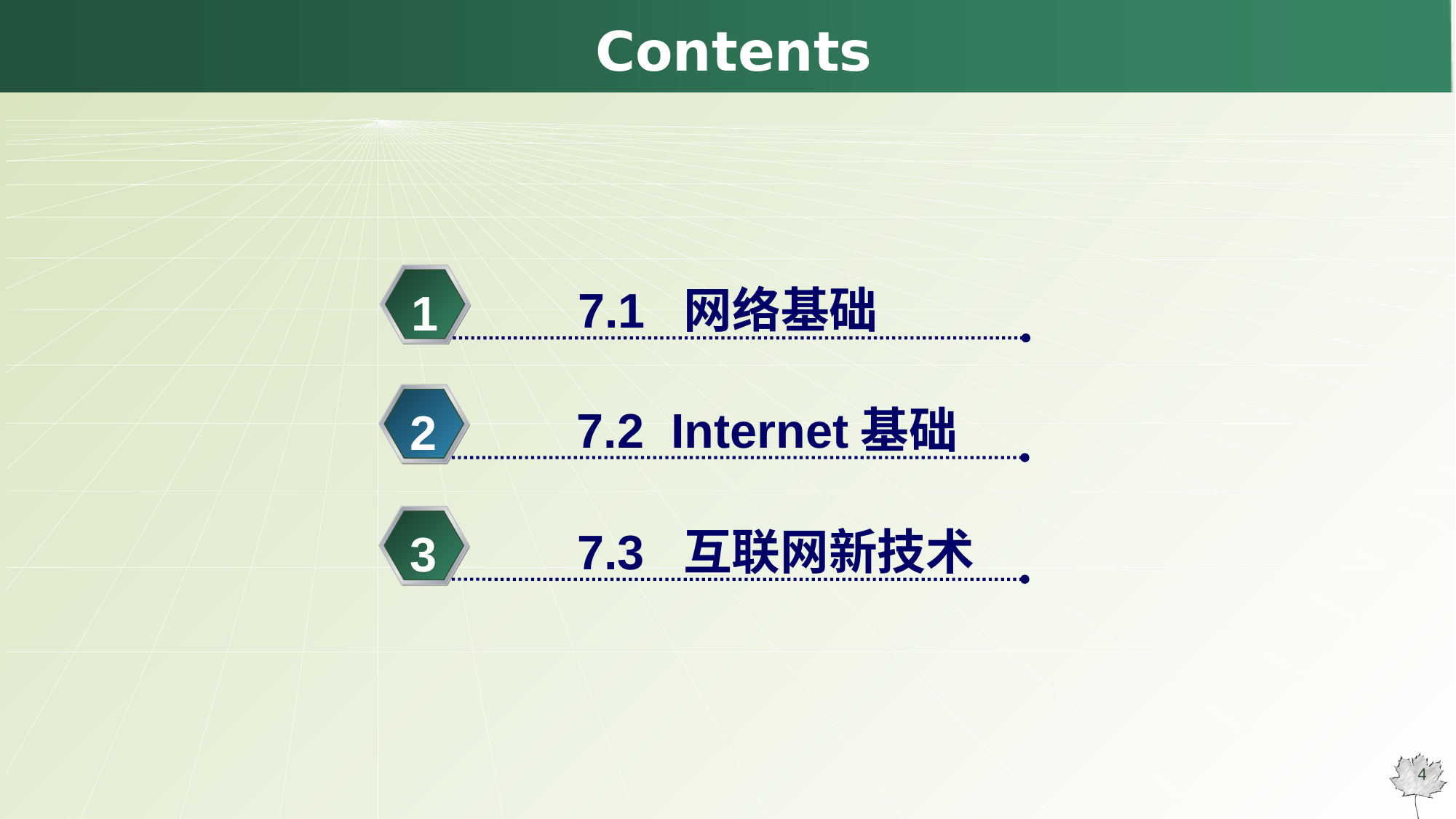

# Contents

7.1  网络基础
1

7.2  Internet基础
2

7.3  互联网新技术
3

4